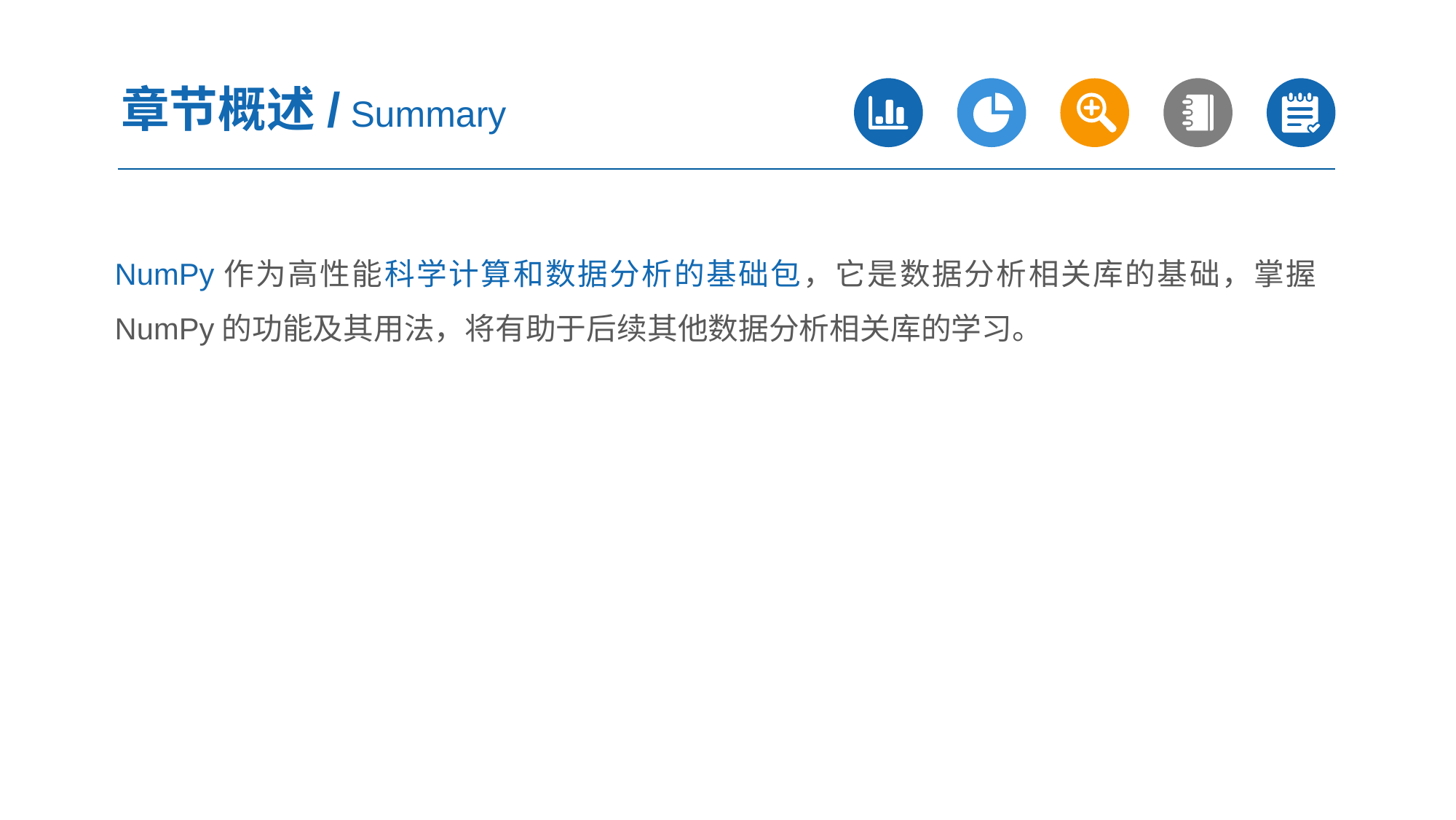

章节概述/ Summary
NumPy作为高性能科学计算和数据分析的基础包，它是数据分析相关库的基础，掌握NumPy的功能及其用法，将有助于后续其他数据分析相关库的学习。